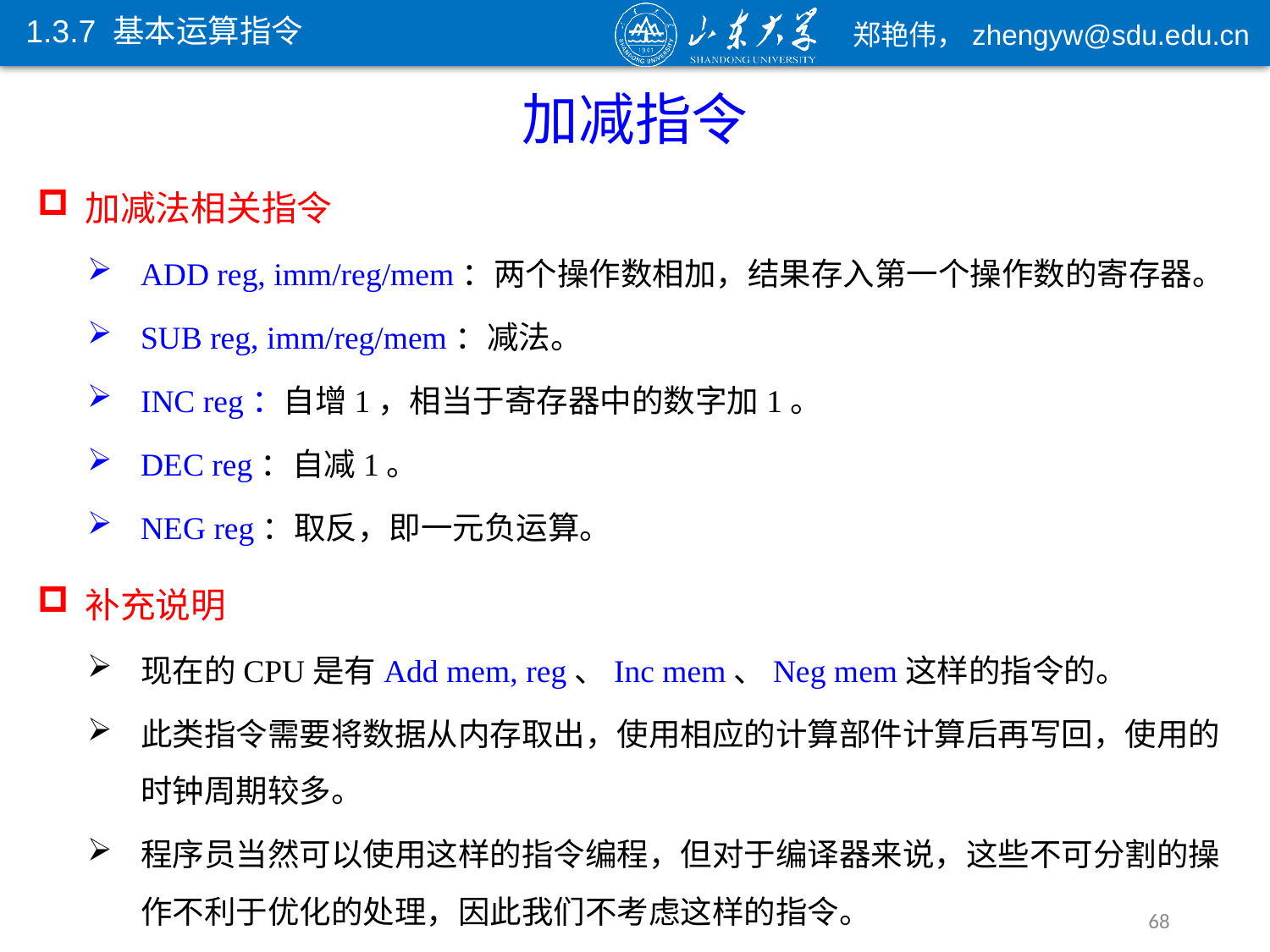

1.3.7 基本运算指令
加减指令
加减法相关指令
ADD reg, imm/reg/mem：两个操作数相加，结果存入第一个操作数的寄存器。
SUB reg, imm/reg/mem：减法。
INC reg：自增1，相当于寄存器中的数字加1。
DEC reg：自减1。
NEG reg：取反，即一元负运算。
补充说明
现在的CPU是有Add mem, reg、Inc mem、Neg mem这样的指令的。
此类指令需要将数据从内存取出，使用相应的计算部件计算后再写回，使用的时钟周期较多。
程序员当然可以使用这样的指令编程，但对于编译器来说，这些不可分割的操作不利于优化的处理，因此我们不考虑这样的指令。
68